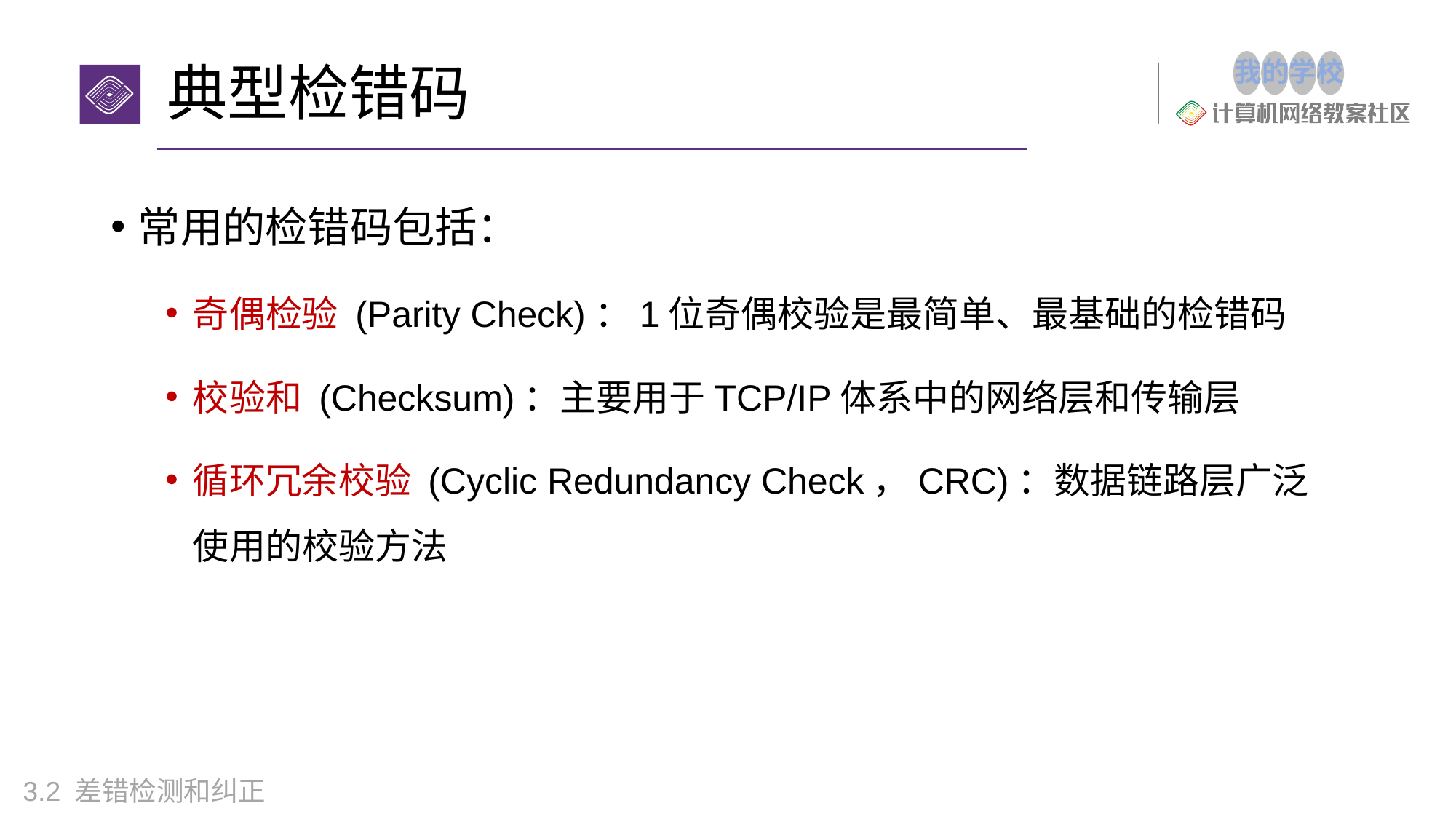

# 典型检错码
常用的检错码包括：
奇偶检验 (Parity Check)：1位奇偶校验是最简单、最基础的检错码
校验和 (Checksum)：主要用于TCP/IP体系中的网络层和传输层
循环冗余校验 (Cyclic Redundancy Check，CRC)：数据链路层广泛使用的校验方法

3.2 差错检测和纠正